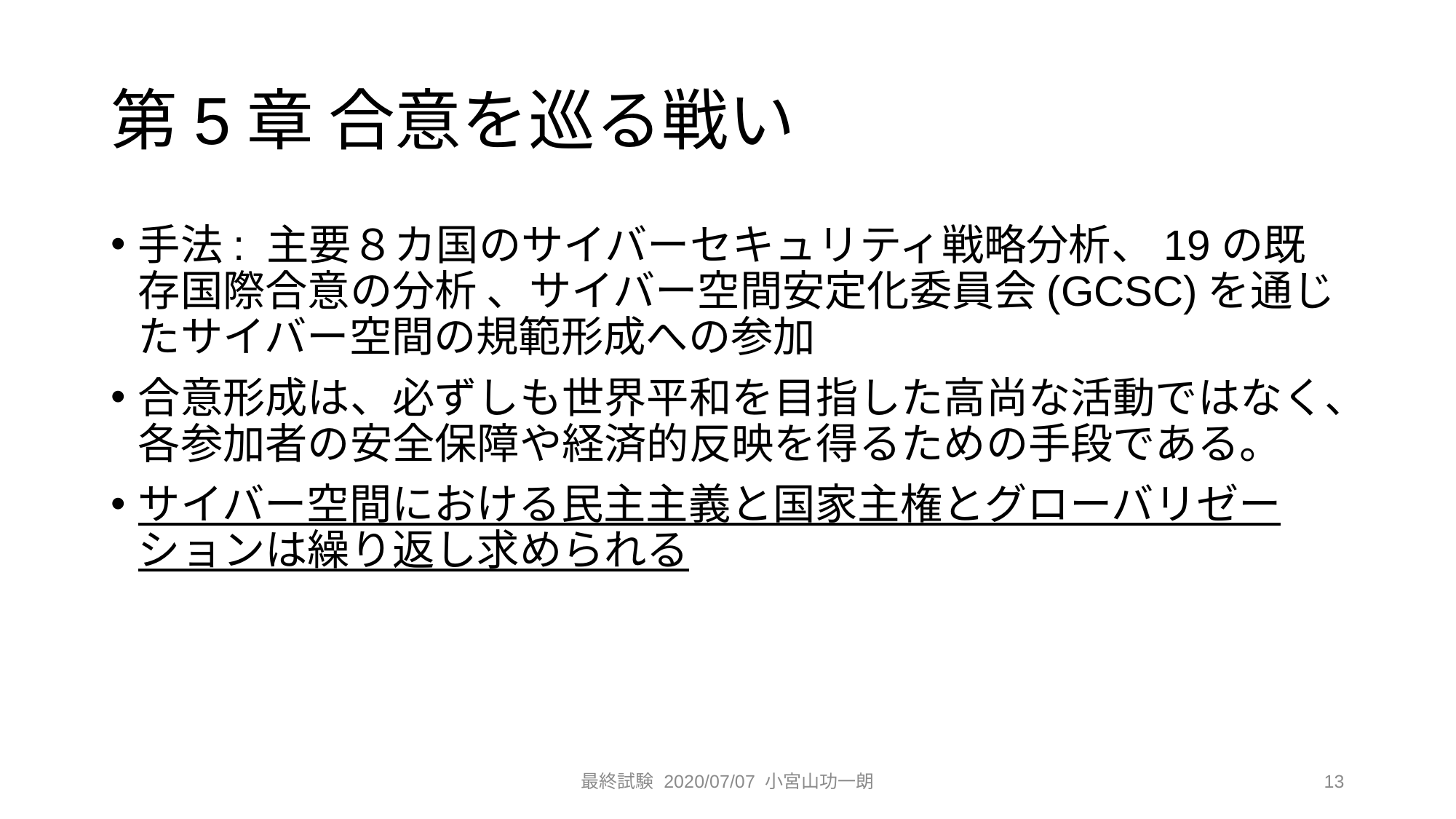

# 第5章 合意を巡る戦い
手法: 主要８カ国のサイバーセキュリティ戦略分析、19の既存国際合意の分析 、サイバー空間安定化委員会(GCSC)を通じたサイバー空間の規範形成への参加
合意形成は、必ずしも世界平和を目指した高尚な活動ではなく、各参加者の安全保障や経済的反映を得るための手段である。
サイバー空間における民主主義と国家主権とグローバリゼーションは繰り返し求められる

最終試験 2020/07/07 小宮山功一朗
13